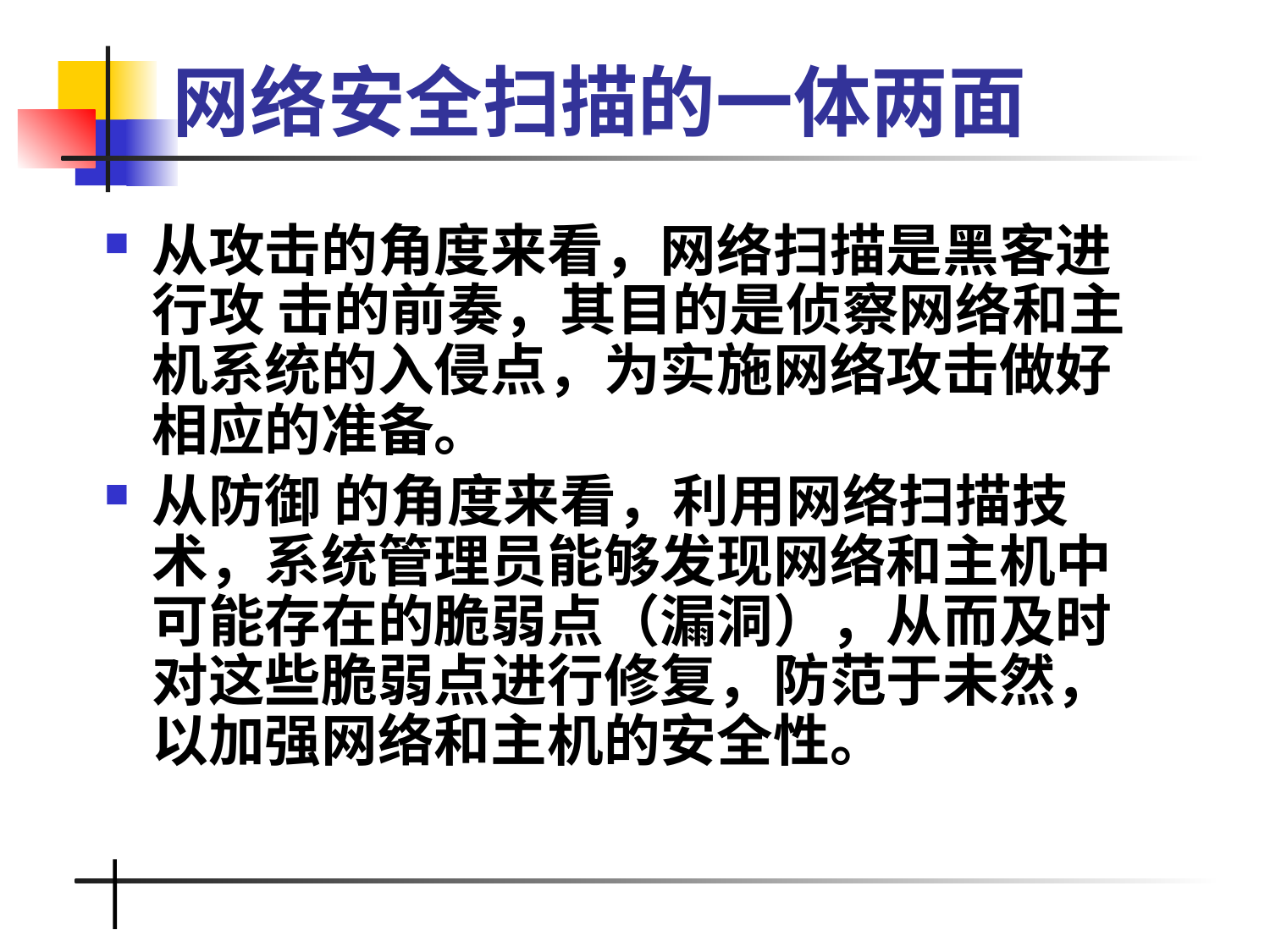

# 网络安全扫描的一体两面
从攻击的角度来看，网络扫描是黑客进行攻 击的前奏，其目的是侦察网络和主机系统的入侵点，为实施网络攻击做好相应的准备。
从防御 的角度来看，利用网络扫描技术，系统管理员能够发现网络和主机中可能存在的脆弱点（漏洞），从而及时对这些脆弱点进行修复，防范于未然，以加强网络和主机的安全性。